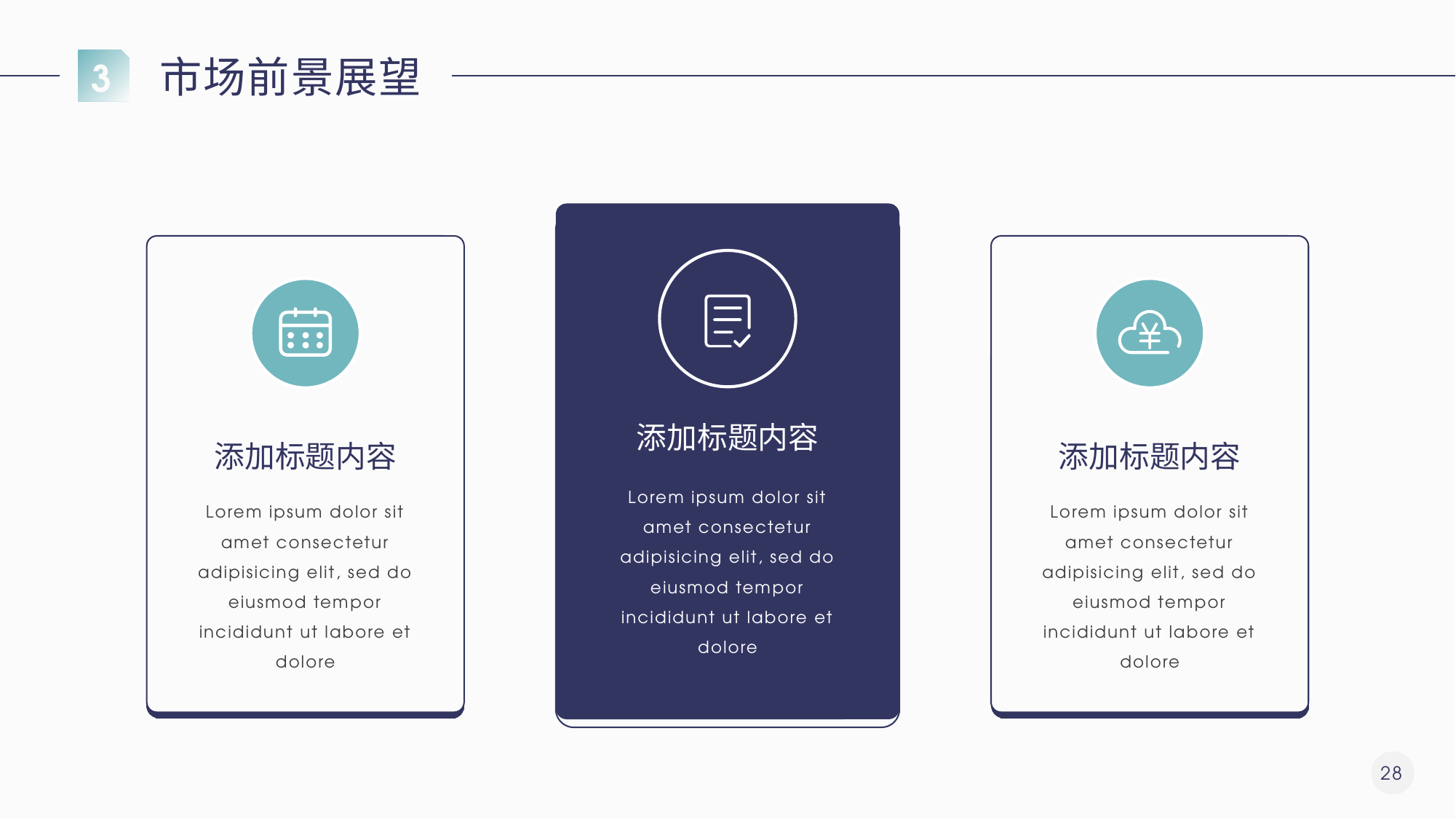

市场前景展望
3

添加标题内容
添加标题内容
添加标题内容
Lorem ipsum dolor sit amet consectetur adipisicing elit, sed do eiusmod tempor incididunt ut labore et dolore
Lorem ipsum dolor sit amet consectetur adipisicing elit, sed do eiusmod tempor incididunt ut labore et dolore
Lorem ipsum dolor sit amet consectetur adipisicing elit, sed do eiusmod tempor incididunt ut labore et dolore